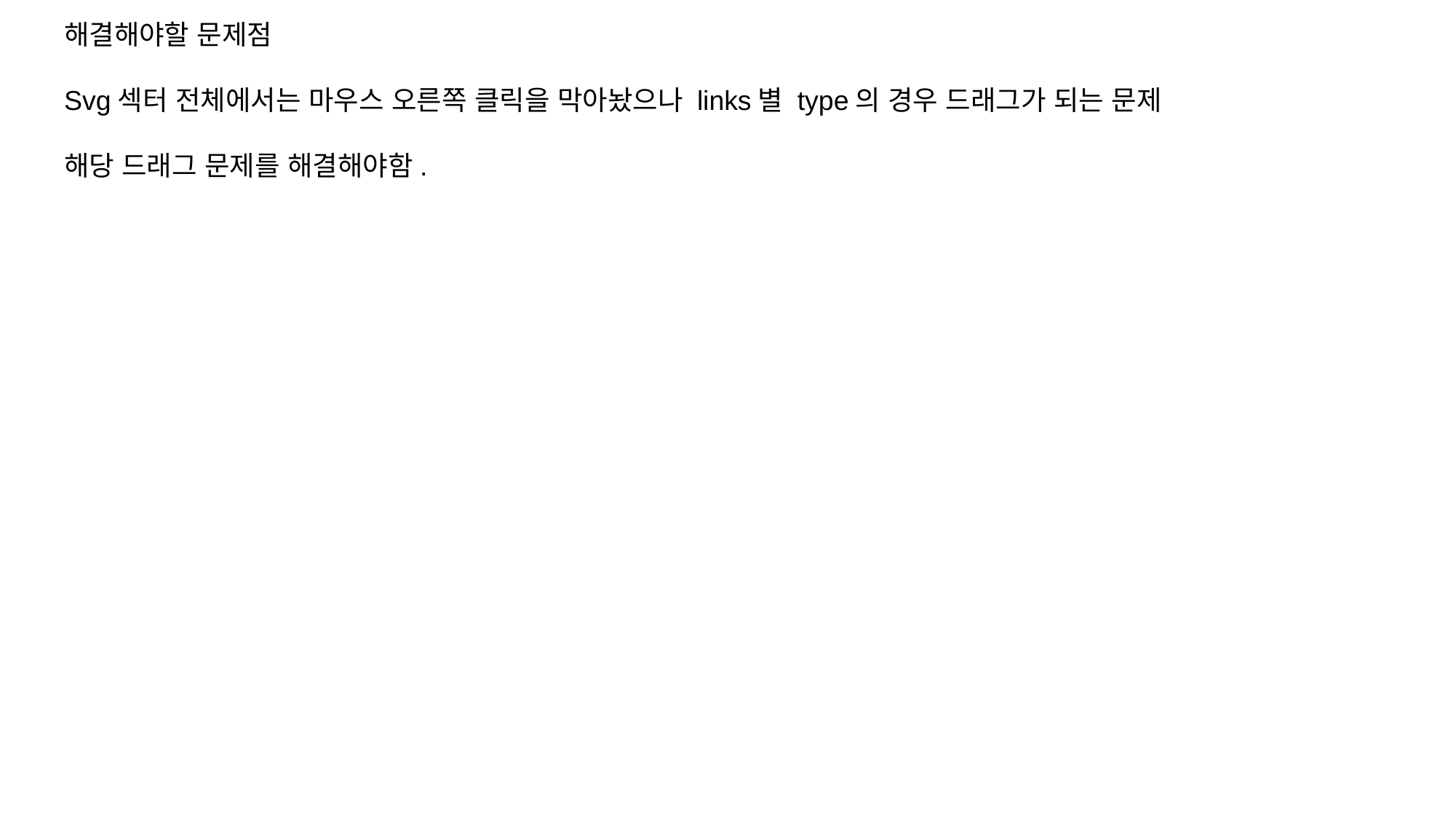

해결해야할 문제점

Svg섹터 전체에서는 마우스 오른쪽 클릭을 막아놨으나 links별 type의 경우 드래그가 되는 문제

해당 드래그 문제를 해결해야함.